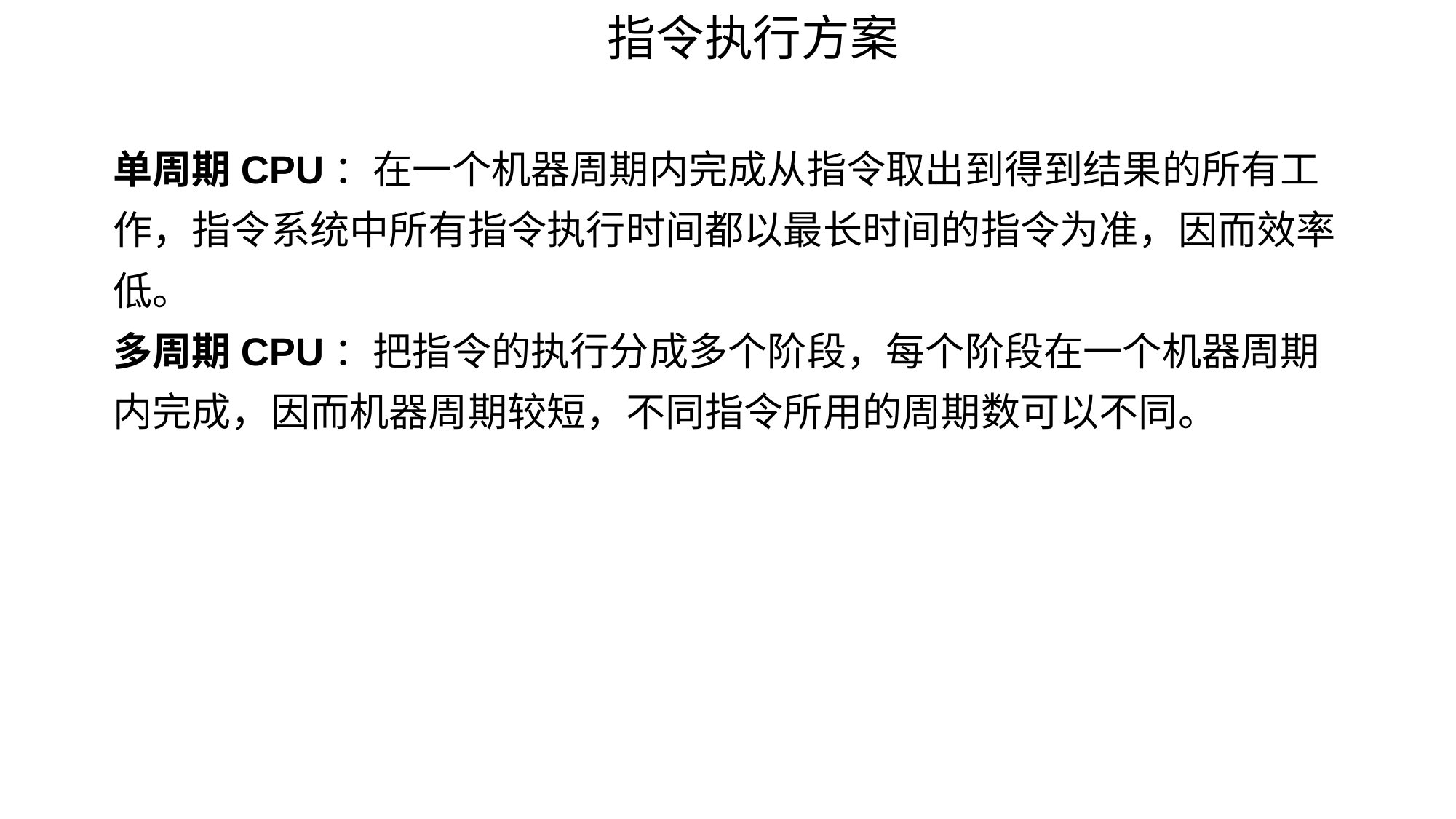

指令执行方案
单周期CPU：在一个机器周期内完成从指令取出到得到结果的所有工作，指令系统中所有指令执行时间都以最长时间的指令为准，因而效率低。
多周期CPU：把指令的执行分成多个阶段，每个阶段在一个机器周期内完成，因而机器周期较短，不同指令所用的周期数可以不同。